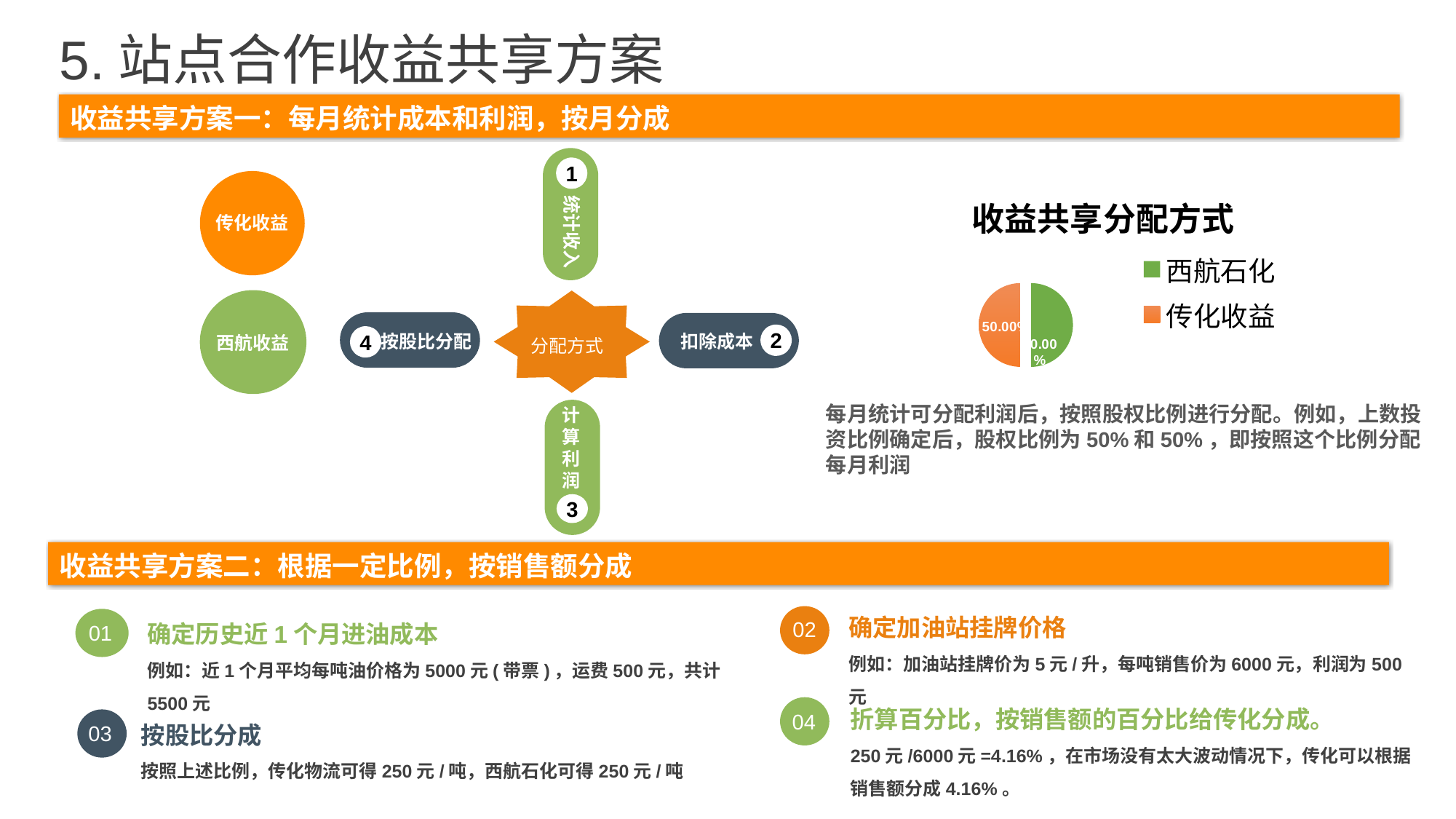

5.站点合作收益共享方案

收益共享方案一：每月统计成本和利润，按月分成
1

传化收益

### Chart:

| Category | 收益共享分配方式 |
|---|---|
| 西航石化 | 0.5 |
| 传化收益 | 0.5 |
统计收入

2
4
西航收益
按股比分配
扣除成本
分配方式

3
每月统计可分配利润后，按照股权比例进行分配。例如，上数投资比例确定后，股权比例为50%和50%，即按照这个比例分配每月利润
计算利润

收益共享方案二：根据一定比例，按销售额分成
确定加油站挂牌价格
例如：加油站挂牌价为5元/升，每吨销售价为6000元，利润为500元

02
确定历史近1个月进油成本
例如：近1个月平均每吨油价格为5000元(带票)，运费500元，共计5500元

01
折算百分比，按销售额的百分比给传化分成。
250元/6000元=4.16%，在市场没有太大波动情况下，传化可以根据销售额分成4.16%。

04
按股比分成
按照上述比例，传化物流可得250元/吨，西航石化可得250元/吨

03